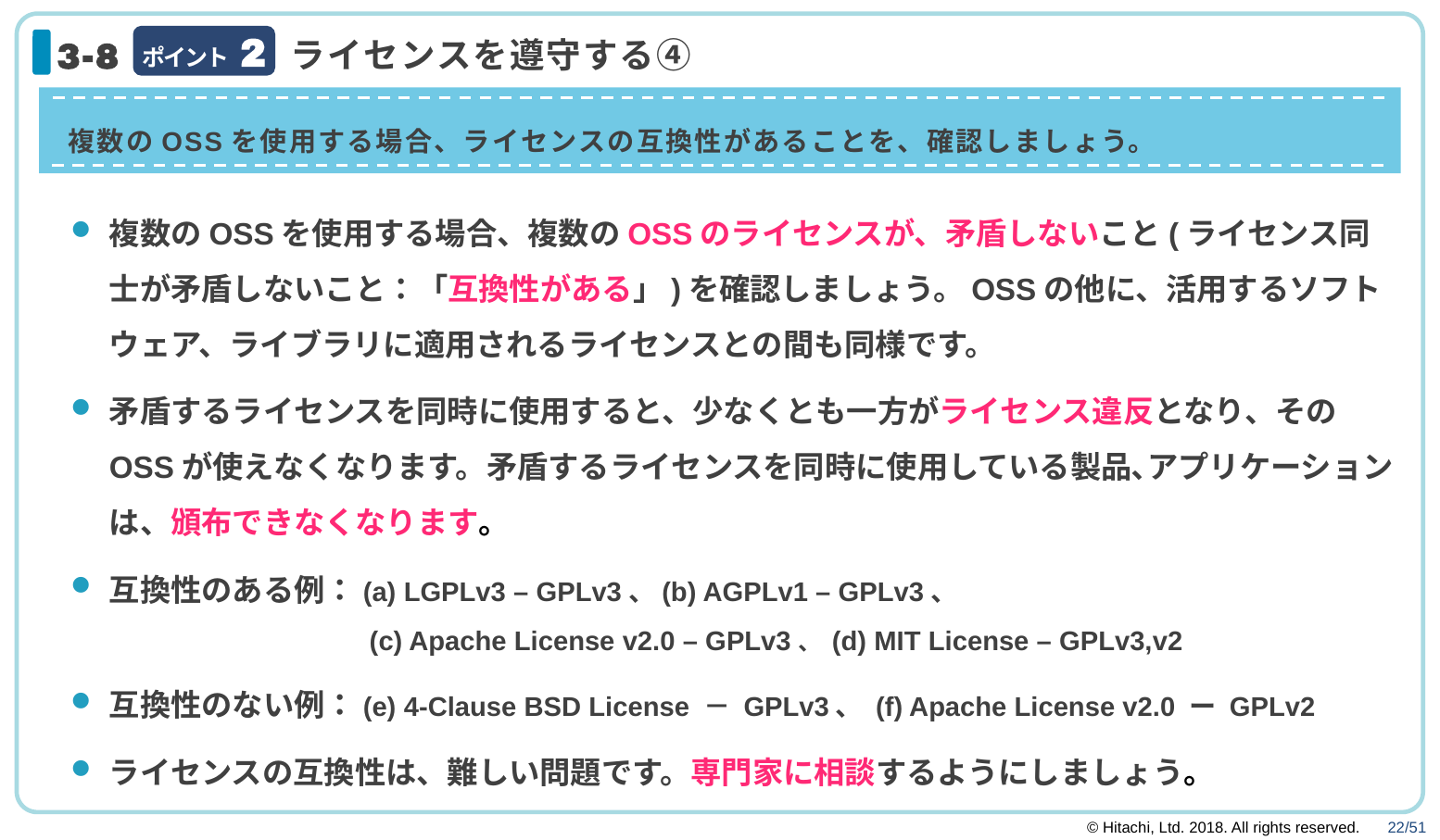

ポイント 2
# 3-8            ライセンスを遵守する④

複数のOSSを使用する場合、ライセンスの互換性があることを、確認しましょう。
複数のOSSを使用する場合、複数のOSSのライセンスが、矛盾しないこと(ライセンス同士が矛盾しないこと：「互換性がある」)を確認しましょう。OSSの他に、活用するソフトウェア、ライブラリに適用されるライセンスとの間も同様です。
矛盾するライセンスを同時に使用すると、少なくとも一方がライセンス違反となり、そのOSSが使えなくなります。矛盾するライセンスを同時に使用している製品､アプリケーションは、頒布できなくなります。
互換性のある例：(a) LGPLv3 – GPLv3、(b) AGPLv1 – GPLv3、　　　　　　　　　　　
　　　　　　　　　　　(c) Apache License v2.0 – GPLv3、 (d) MIT License – GPLv3,v2
互換性のない例：(e) 4-Clause BSD License － GPLv3、 (f) Apache License v2.0 ー GPLv2
ライセンスの互換性は、難しい問題です。専門家に相談するようにしましょう。